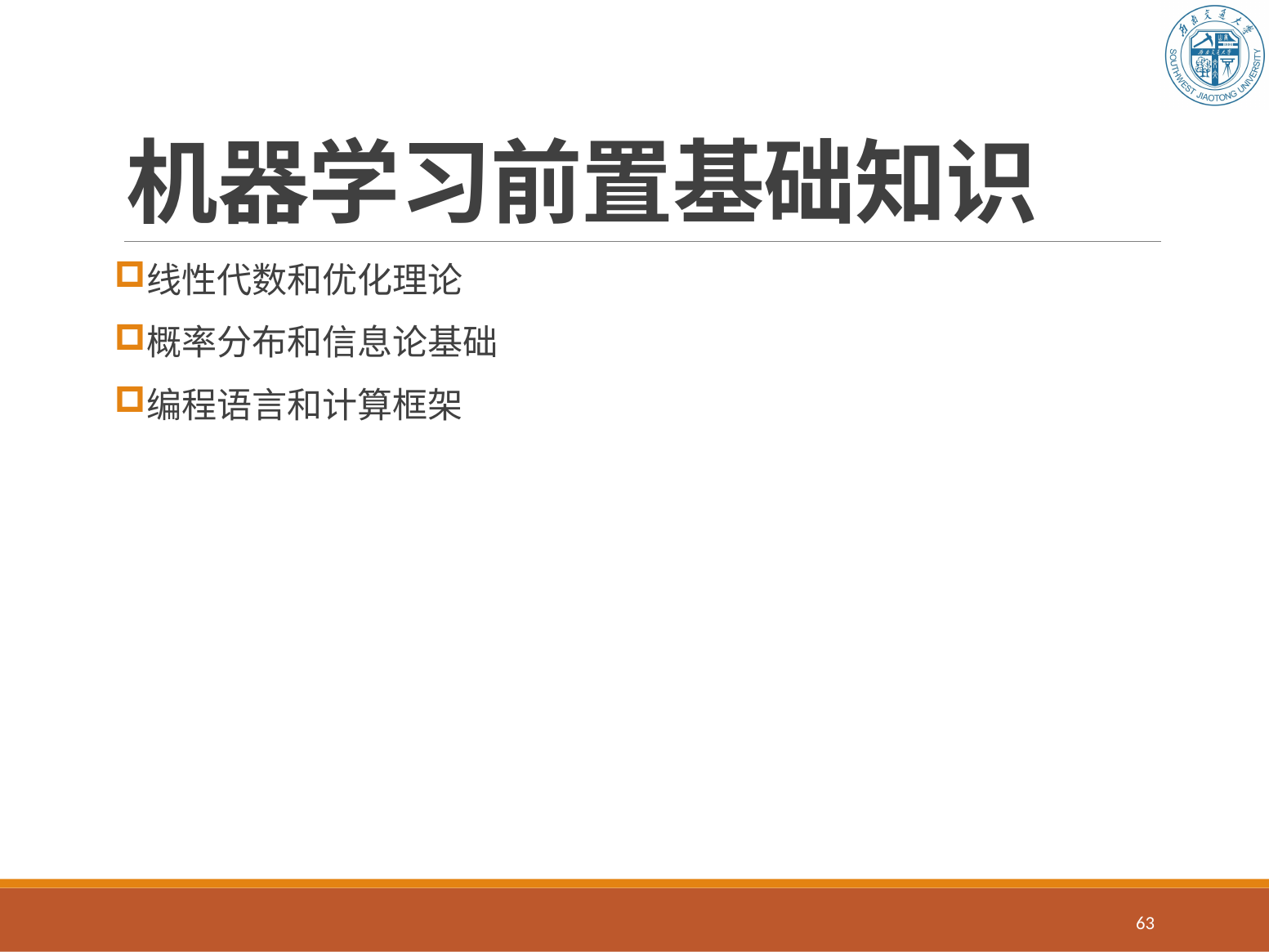

# 机器学习前置基础知识
线性代数和优化理论
概率分布和信息论基础
编程语言和计算框架
63